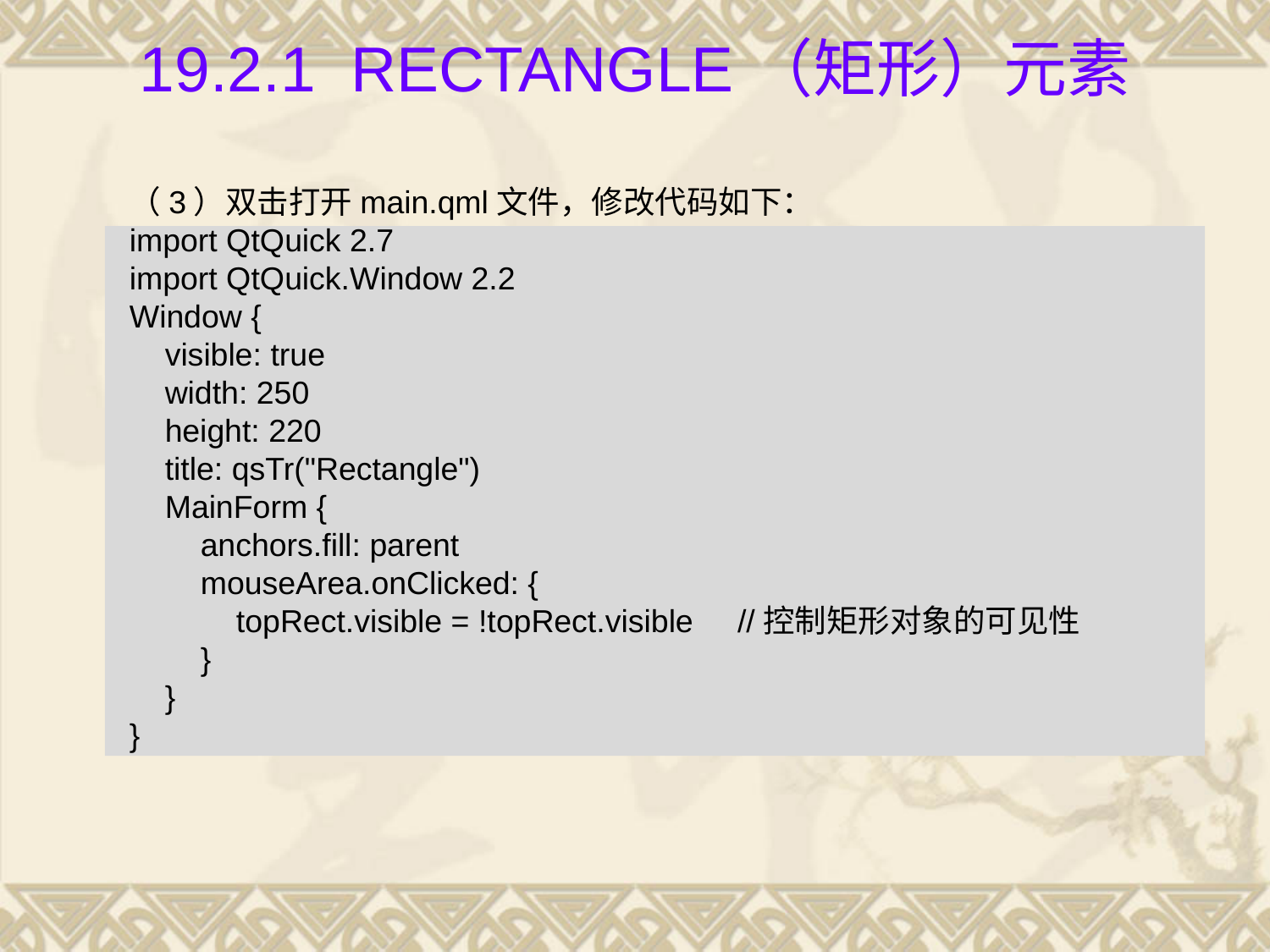

# 19.2.1  Rectangle（矩形）元素
（3）双击打开main.qml文件，修改代码如下：
import QtQuick 2.7
import QtQuick.Window 2.2
Window {
    visible: true
    width: 250
    height: 220
    title: qsTr("Rectangle")
    MainForm {
        anchors.fill: parent
        mouseArea.onClicked: {
            topRect.visible = !topRect.visible     //控制矩形对象的可见性
        }
    }
}